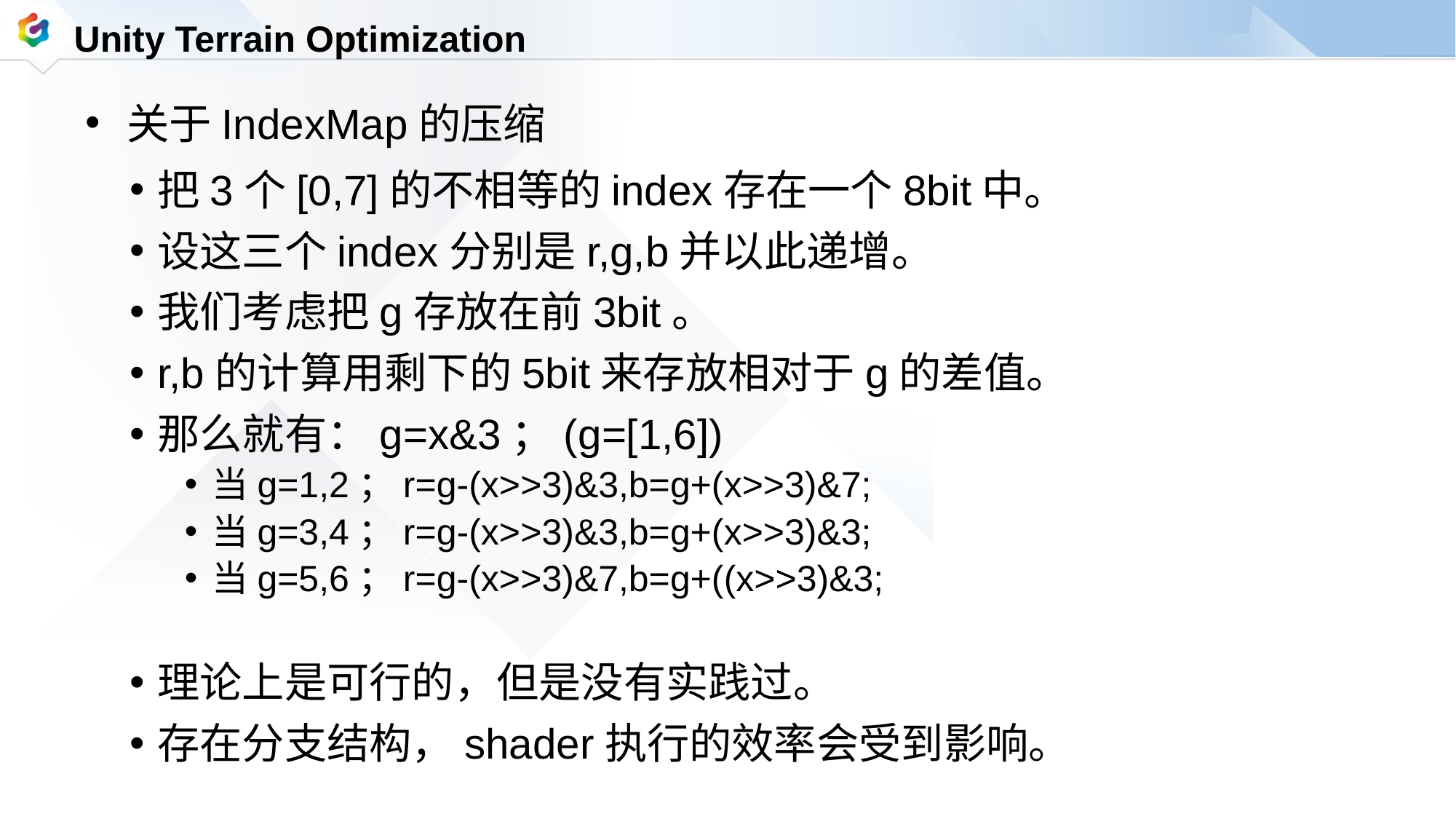

Unity Terrain Optimization

关于IndexMap的压缩
把3个[0,7]的不相等的index存在一个8bit中。
设这三个index分别是r,g,b并以此递增。
我们考虑把g存放在前3bit。
r,b的计算用剩下的5bit来存放相对于g的差值。
那么就有：g=x&3；(g=[1,6])
当g=1,2；r=g-(x>>3)&3,b=g+(x>>3)&7;
当g=3,4；r=g-(x>>3)&3,b=g+(x>>3)&3;
当g=5,6；r=g-(x>>3)&7,b=g+((x>>3)&3;

理论上是可行的，但是没有实践过。
存在分支结构，shader执行的效率会受到影响。